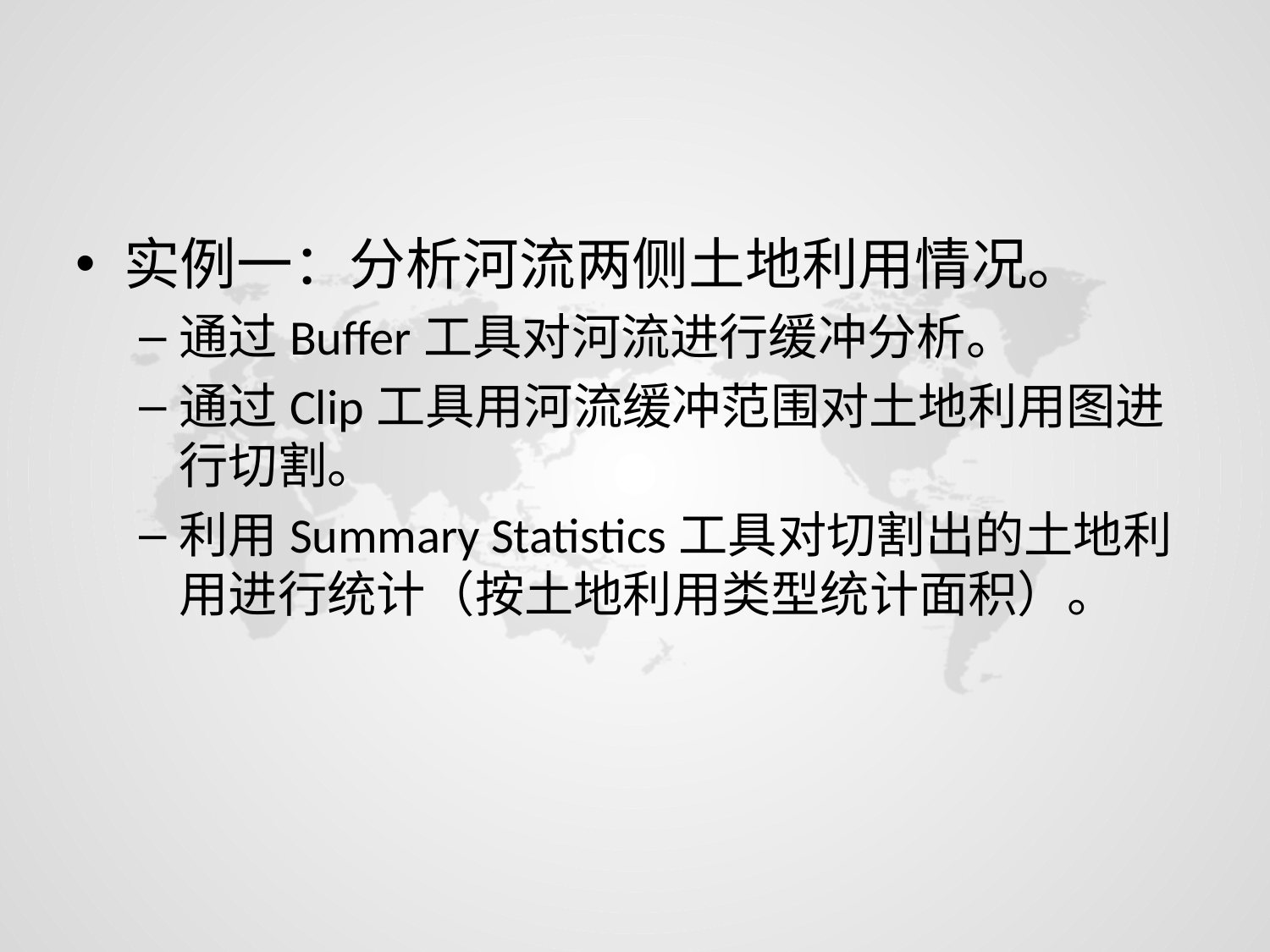

#
实例一：分析河流两侧土地利用情况。
通过Buffer工具对河流进行缓冲分析。
通过Clip工具用河流缓冲范围对土地利用图进行切割。
利用Summary Statistics工具对切割出的土地利用进行统计（按土地利用类型统计面积）。